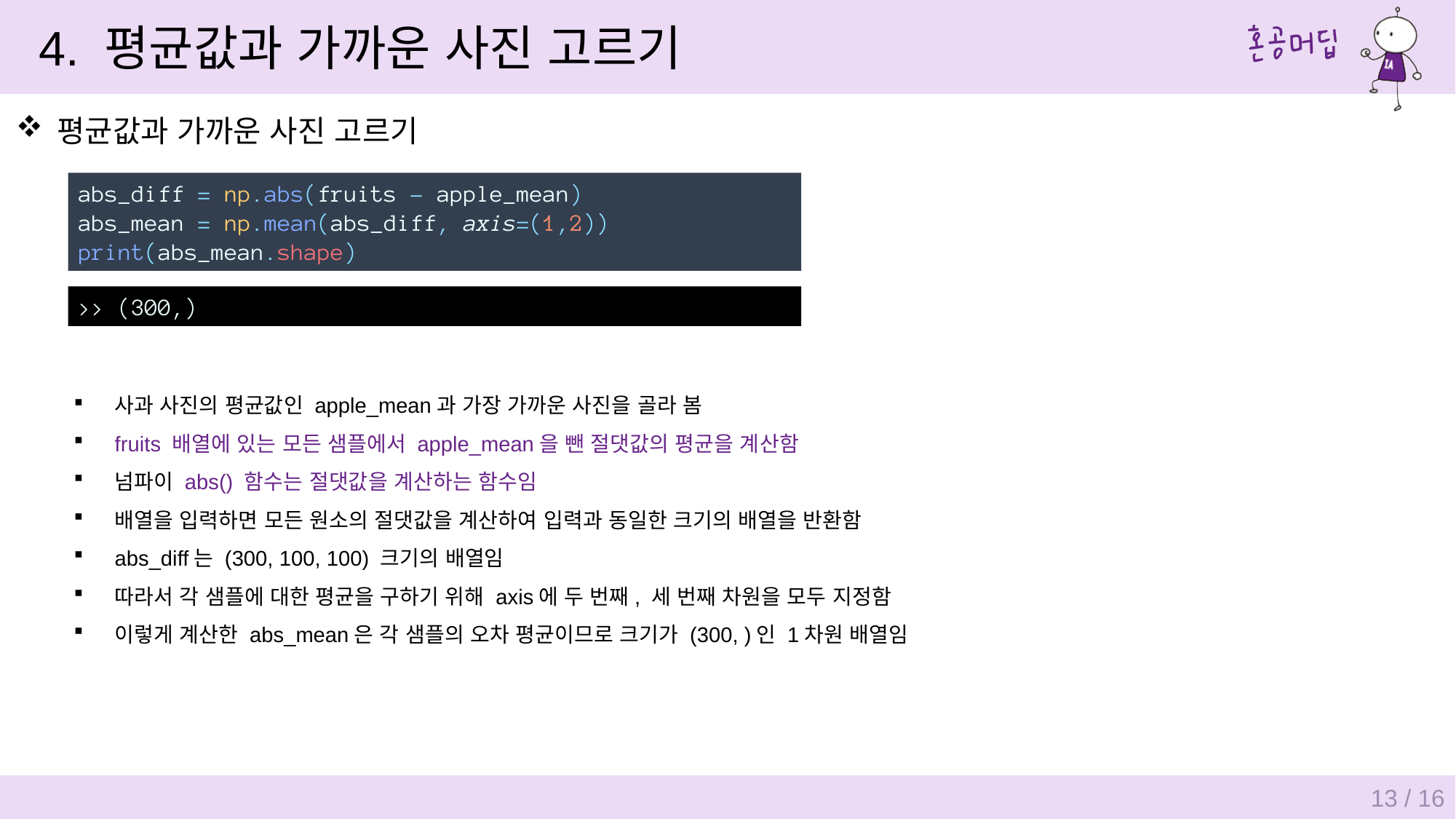

4. 평균값과 가까운 사진 고르기
평균값과 가까운 사진 고르기
abs_diff = np.abs(fruits - apple_mean)
abs_mean = np.mean(abs_diff, axis=(1,2))
print(abs_mean.shape)
>> (300,)
사과 사진의 평균값인 apple_mean과 가장 가까운 사진을 골라 봄
fruits 배열에 있는 모든 샘플에서 apple_mean을 뺀 절댓값의 평균을 계산함
넘파이 abs() 함수는 절댓값을 계산하는 함수임
배열을 입력하면 모든 원소의 절댓값을 계산하여 입력과 동일한 크기의 배열을 반환함
abs_diff는 (300, 100, 100) 크기의 배열임
따라서 각 샘플에 대한 평균을 구하기 위해 axis에 두 번째, 세 번째 차원을 모두 지정함
이렇게 계산한 abs_mean은 각 샘플의 오차 평균이므로 크기가 (300, )인 1차원 배열임
13 / 16